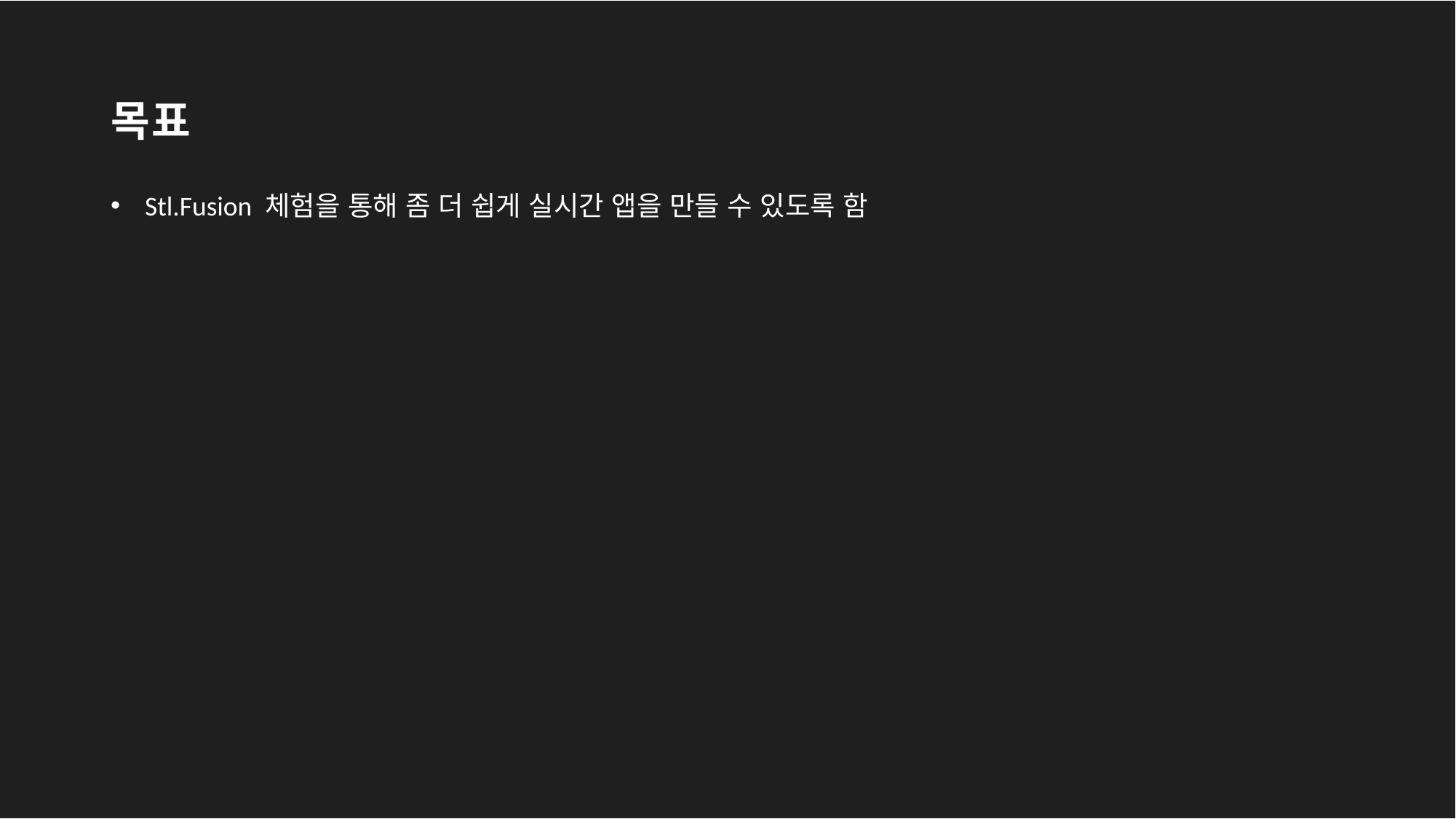

# 목표
Stl.Fusion 체험을 통해 좀 더 쉽게 실시간 앱을 만들 수 있도록 함